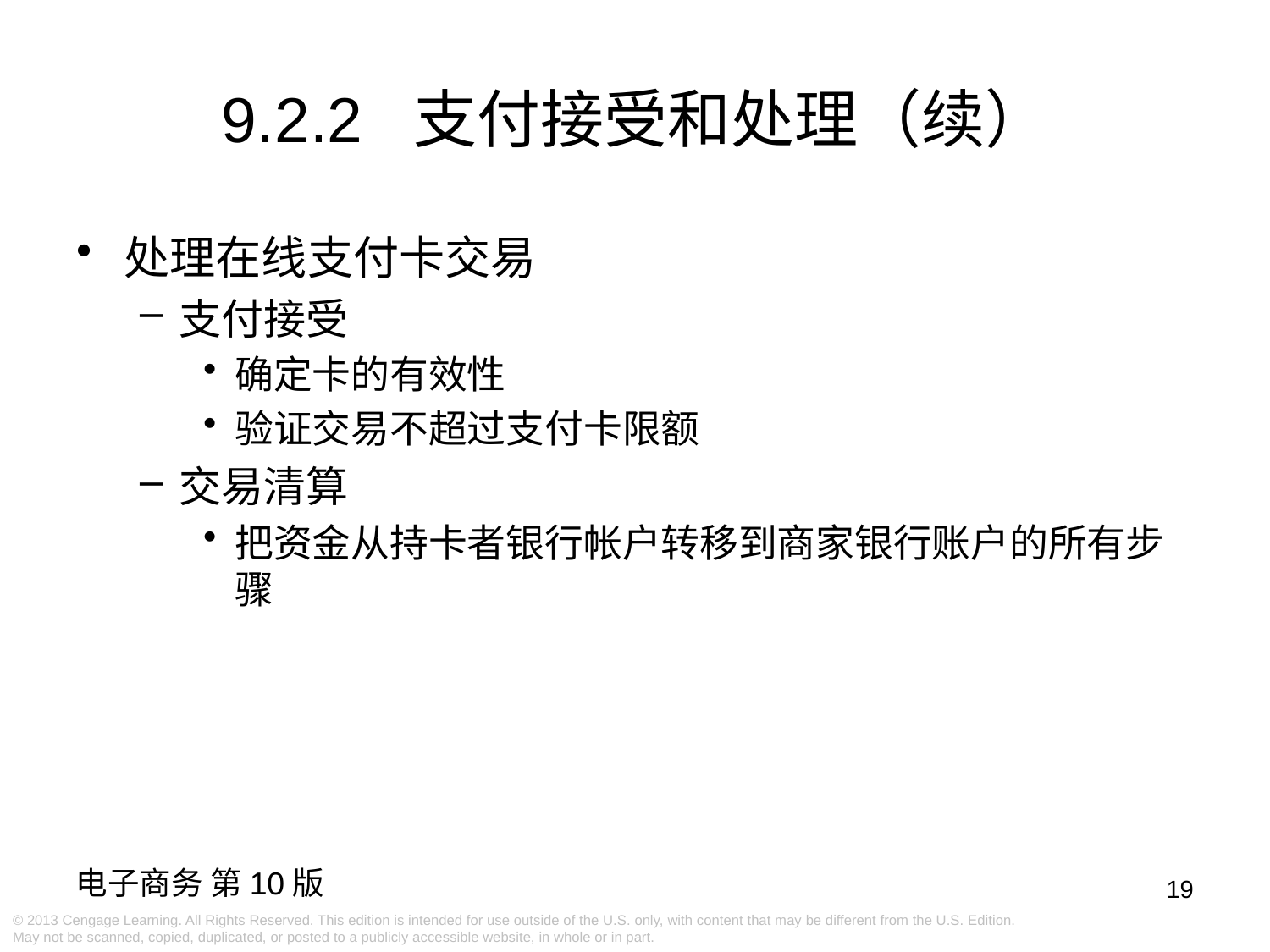

9.2.2  支付接受和处理（续）
处理在线支付卡交易
支付接受
确定卡的有效性
验证交易不超过支付卡限额
交易清算
把资金从持卡者银行帐户转移到商家银行账户的所有步骤

19